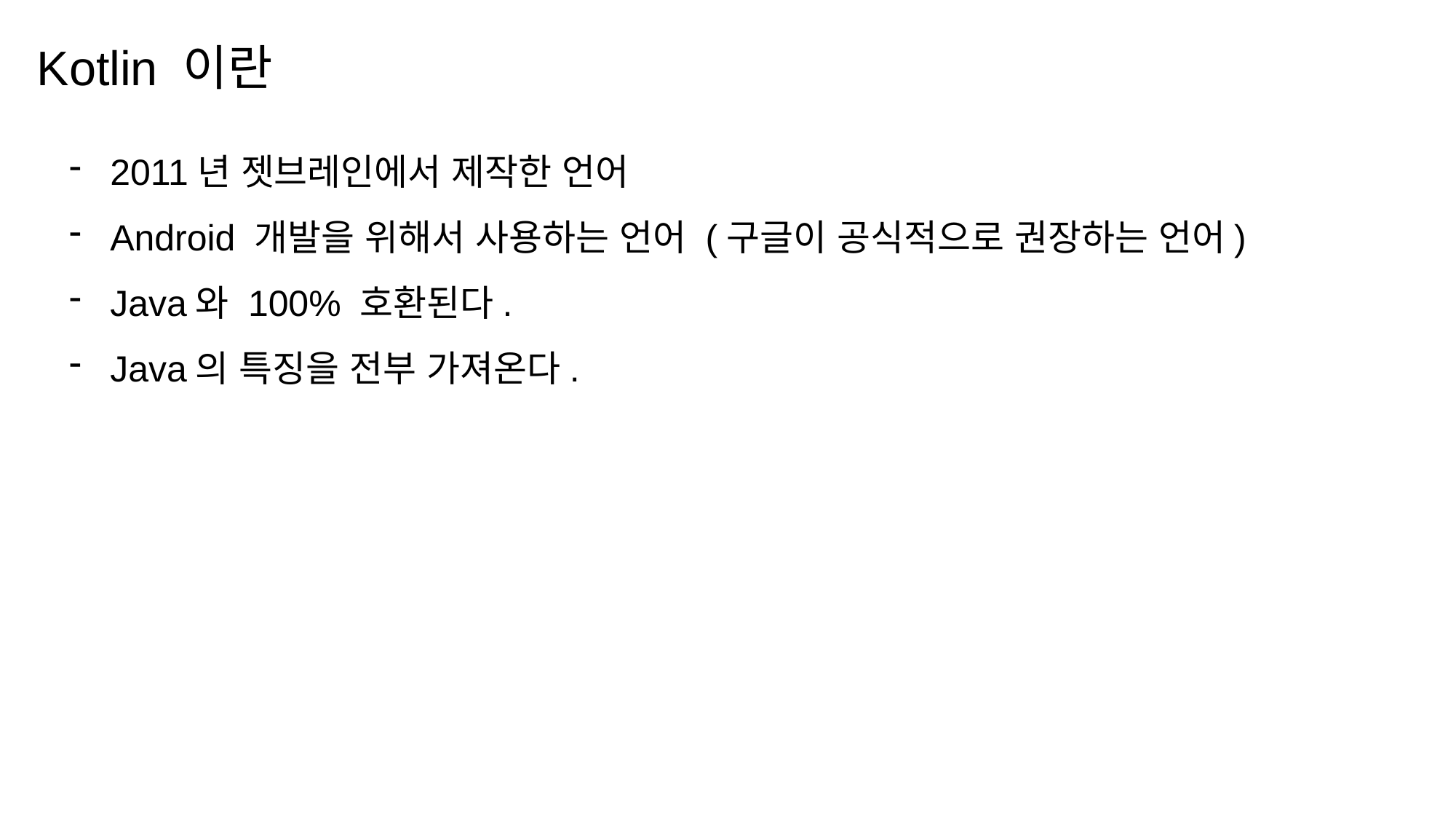

Kotlin 이란
나눔스퀘어OTF ExtraBold
2011년 젯브레인에서 제작한 언어
Android 개발을 위해서 사용하는 언어 (구글이 공식적으로 권장하는 언어)
Java와 100% 호환된다.
Java의 특징을 전부 가져온다.
나눔스퀘어OTF Bold
나눔스퀘어OTF
나눔스퀘어
나눔스퀘어 Light
나눔스퀘어 Light
나눔스퀘어OTF